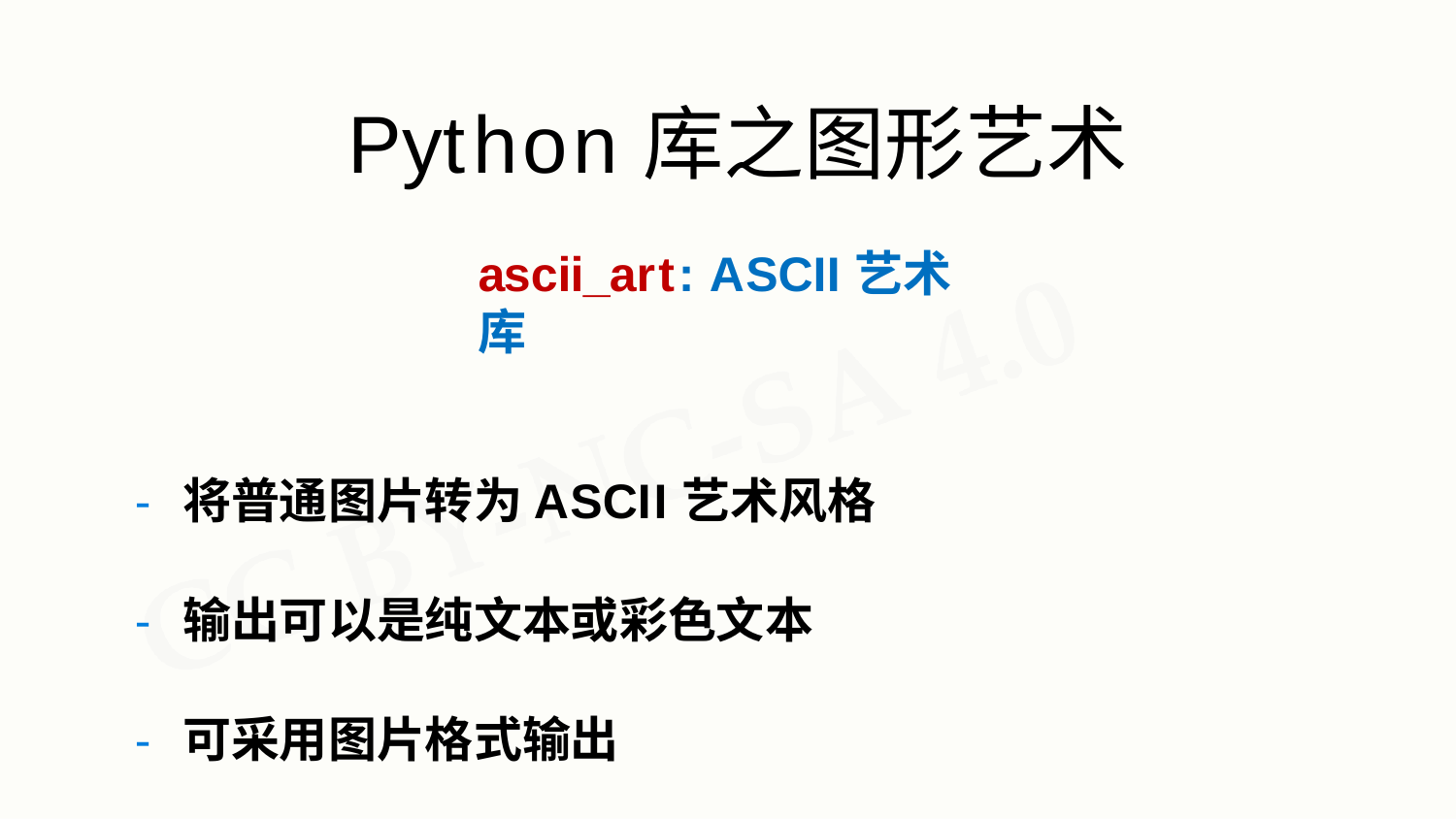

# Python库之图形艺术
ascii_art: ASCII艺术库

- 将普通图片转为ASCII艺术风格

- 输出可以是纯文本或彩色文本

- 可采用图片格式输出